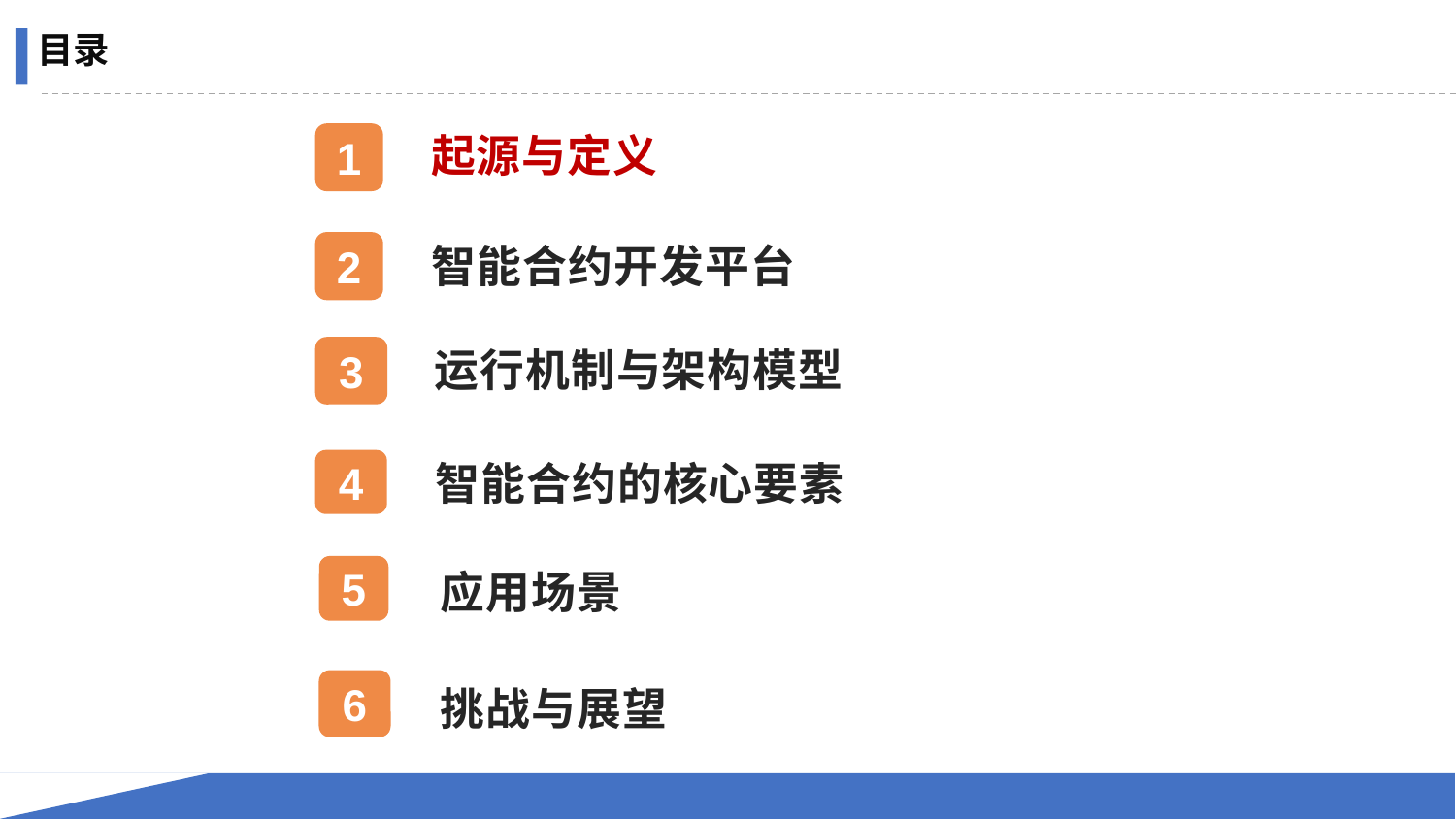

目录

起源与定义
1
智能合约开发平台
2
运行机制与架构模型
3
智能合约的核心要素
4
5
应用场景
6
挑战与展望